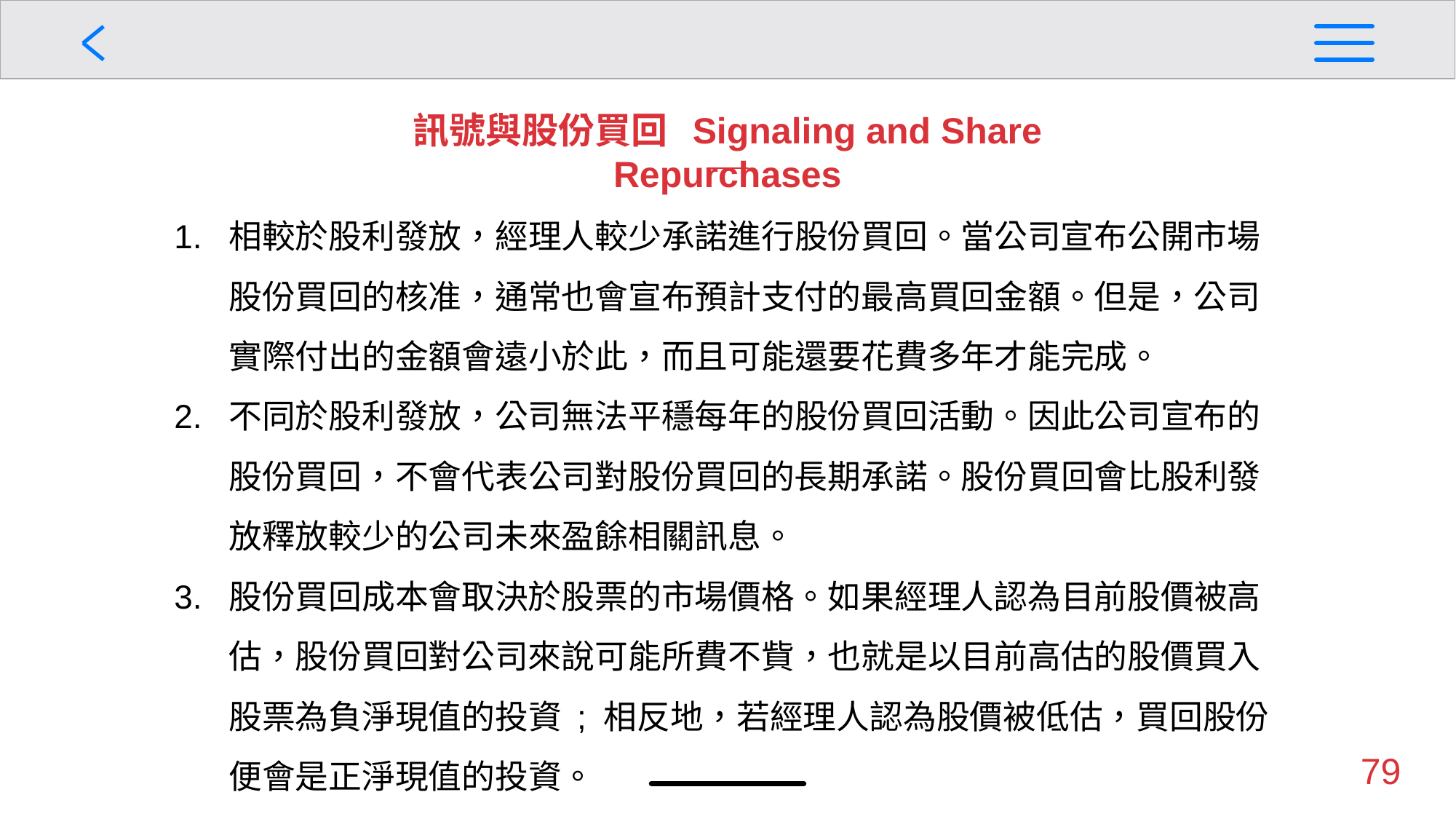

訊號與股份買回  Signaling and Share Repurchases
相較於股利發放，經理人較少承諾進行股份買回。當公司宣布公開市場股份買回的核准，通常也會宣布預計支付的最高買回金額。但是，公司實際付出的金額會遠小於此，而且可能還要花費多年才能完成。
不同於股利發放，公司無法平穩每年的股份買回活動。因此公司宣布的股份買回，不會代表公司對股份買回的長期承諾。股份買回會比股利發放釋放較少的公司未來盈餘相關訊息。
股份買回成本會取決於股票的市場價格。如果經理人認為目前股價被高估，股份買回對公司來說可能所費不貲，也就是以目前高估的股價買入股票為負淨現值的投資 ; 相反地，若經理人認為股價被低估，買回股份便會是正淨現值的投資。
79